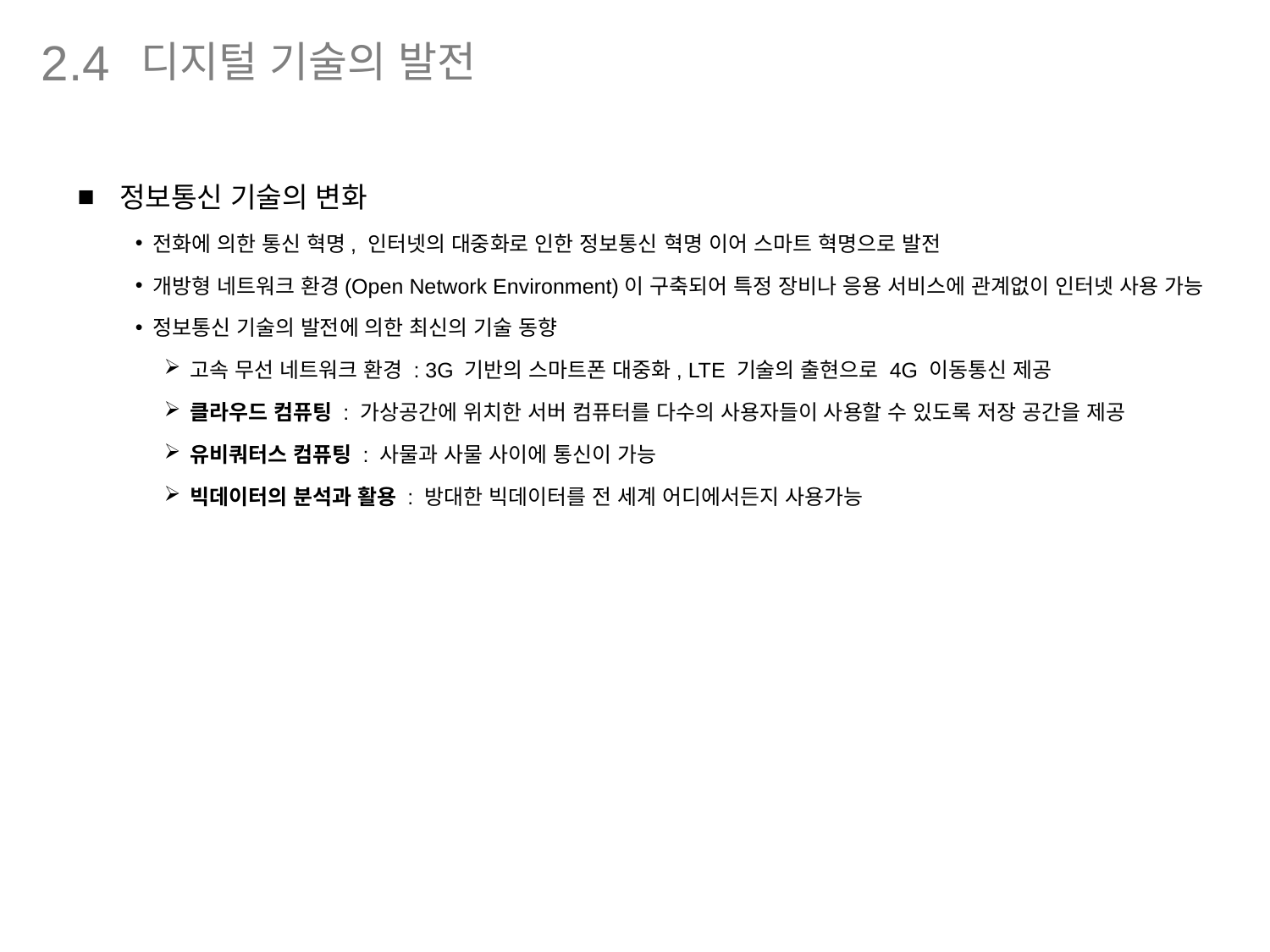

디지털 기술의 발전
2.4

정보통신 기술의 변화
전화에 의한 통신 혁명, 인터넷의 대중화로 인한 정보통신 혁명 이어 스마트 혁명으로 발전
개방형 네트워크 환경(Open Network Environment)이 구축되어 특정 장비나 응용 서비스에 관계없이 인터넷 사용 가능
정보통신 기술의 발전에 의한 최신의 기술 동향
고속 무선 네트워크 환경 : 3G 기반의 스마트폰 대중화, LTE 기술의 출현으로 4G 이동통신 제공
클라우드 컴퓨팅 : 가상공간에 위치한 서버 컴퓨터를 다수의 사용자들이 사용할 수 있도록 저장 공간을 제공
유비쿼터스 컴퓨팅 : 사물과 사물 사이에 통신이 가능
빅데이터의 분석과 활용 : 방대한 빅데이터를 전 세계 어디에서든지 사용가능